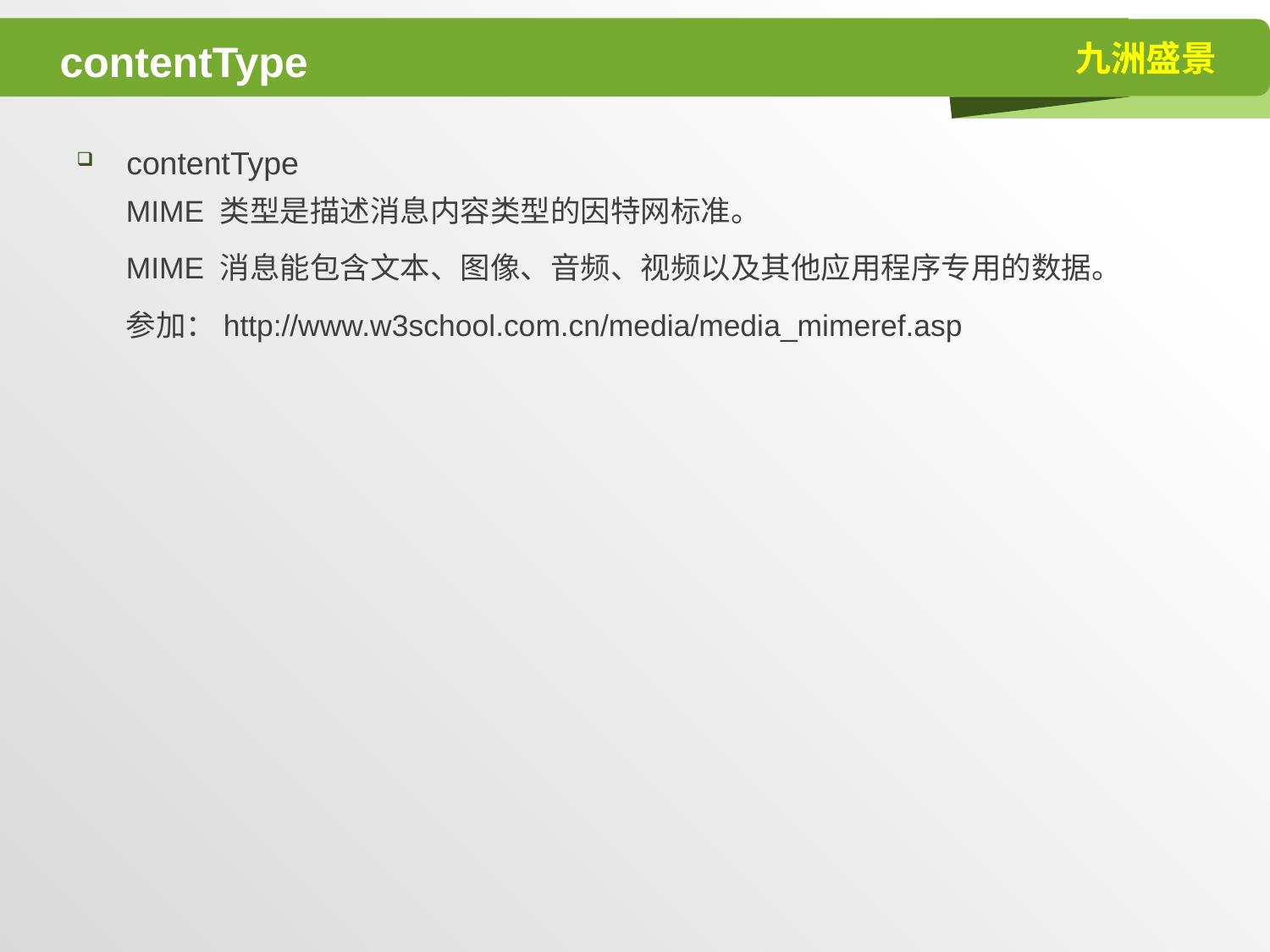

# contentType
contentType
MIME 类型是描述消息内容类型的因特网标准。
MIME 消息能包含文本、图像、音频、视频以及其他应用程序专用的数据。
参加：http://www.w3school.com.cn/media/media_mimeref.asp